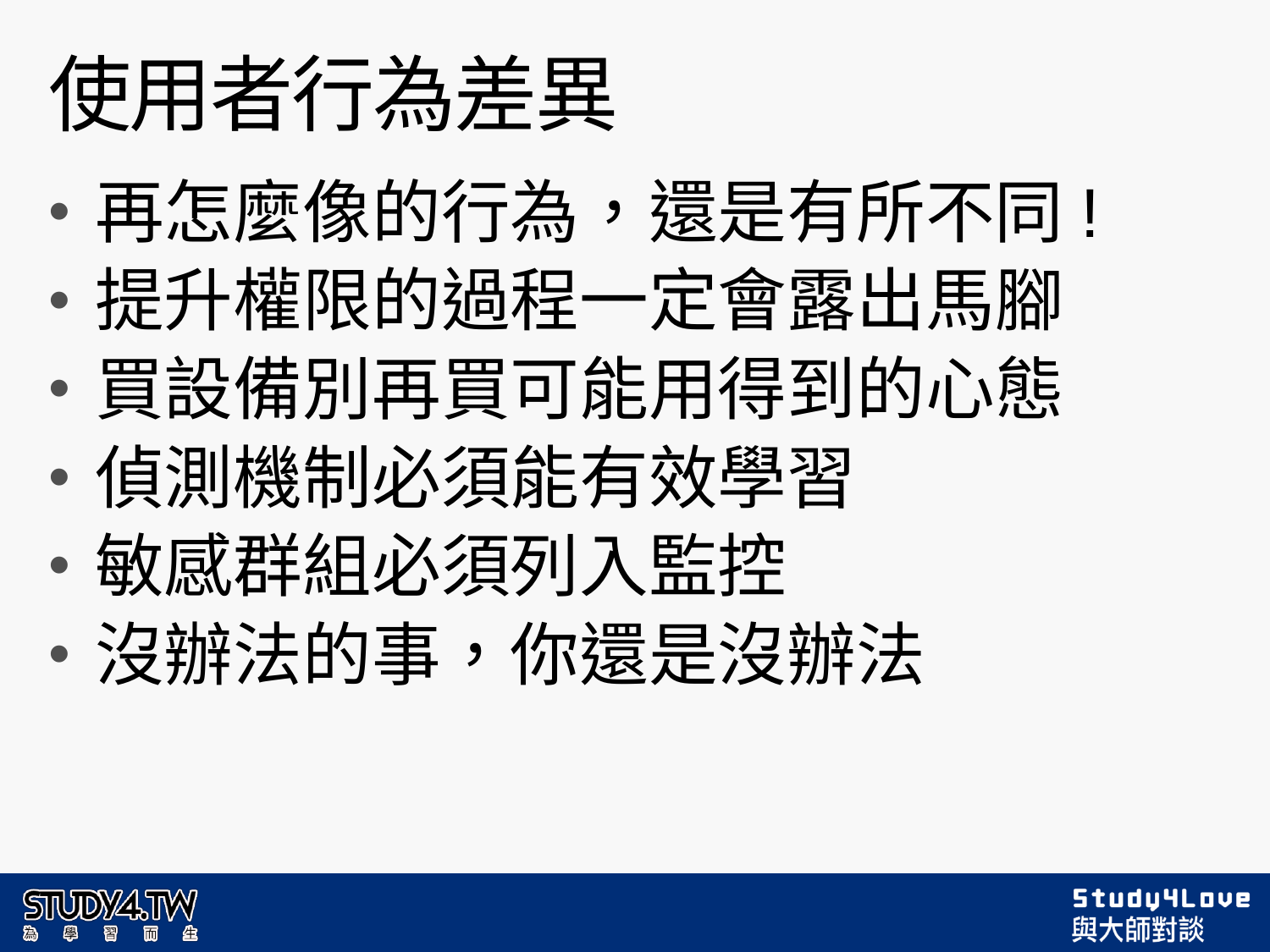

# 使用者行為差異
再怎麼像的行為，還是有所不同!
提升權限的過程一定會露出馬腳
買設備別再買可能用得到的心態
偵測機制必須能有效學習
敏感群組必須列入監控
沒辦法的事，你還是沒辦法